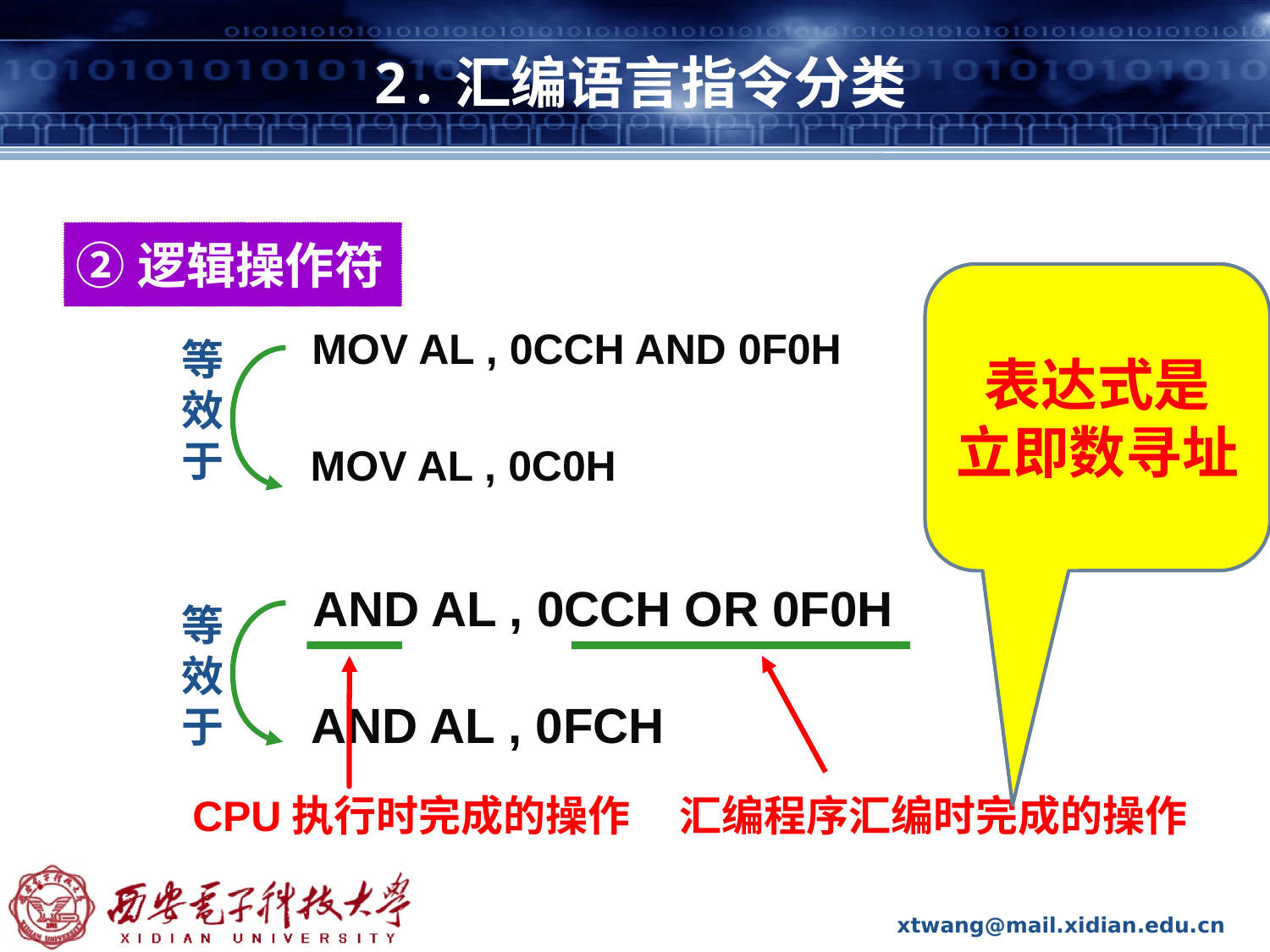

# 2.汇编语言指令分类
②逻辑操作符
表达式是
立即数寻址
MOV AL , 0CCH AND 0F0H

MOV AL , 0C0H
等效于
AND AL , 0CCH OR 0F0H

AND AL , 0FCH
等效于

CPU执行时完成的操作
汇编程序汇编时完成的操作